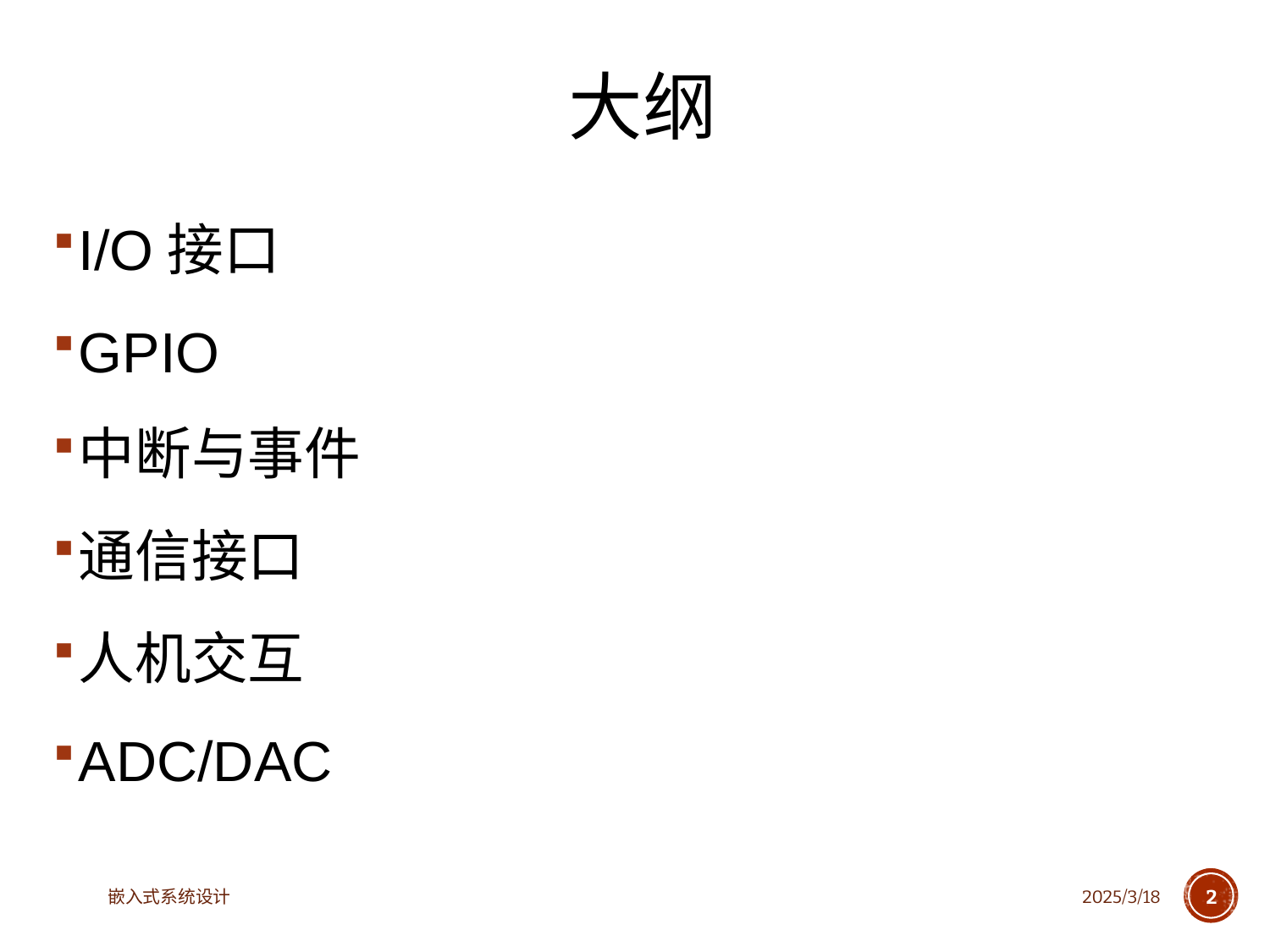

# 大纲
I/O接口
GPIO
中断与事件
通信接口
人机交互
ADC/DAC
嵌入式系统设计
2025/3/18
2